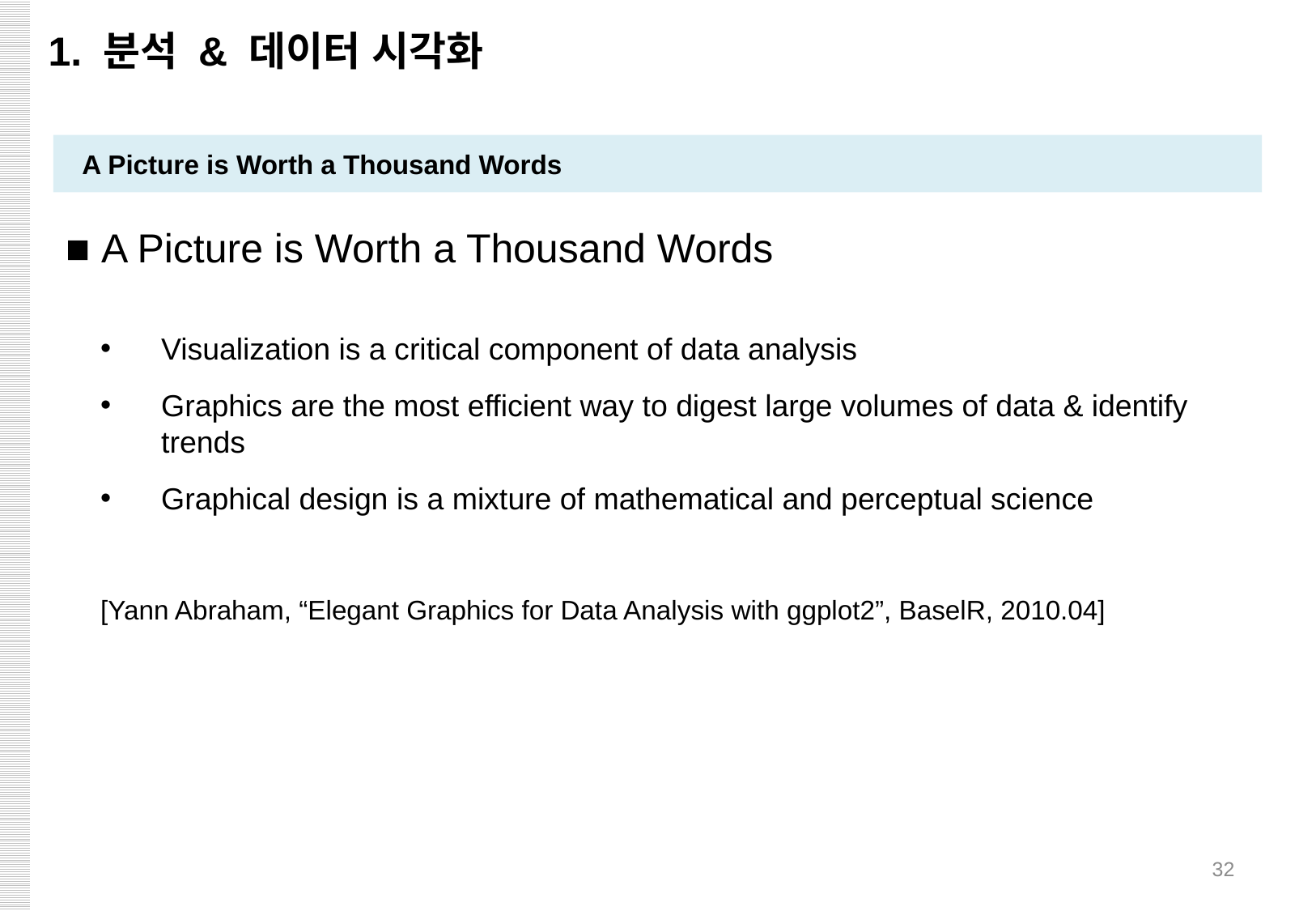

1. 분석 & 데이터 시각화
A Picture is Worth a Thousand Words
■ A Picture is Worth a Thousand Words

Visualization is a critical component of data analysis
Graphics are the most efficient way to digest large volumes of data & identify trends
Graphical design is a mixture of mathematical and perceptual science

[Yann Abraham, “Elegant Graphics for Data Analysis with ggplot2”, BaselR, 2010.04]